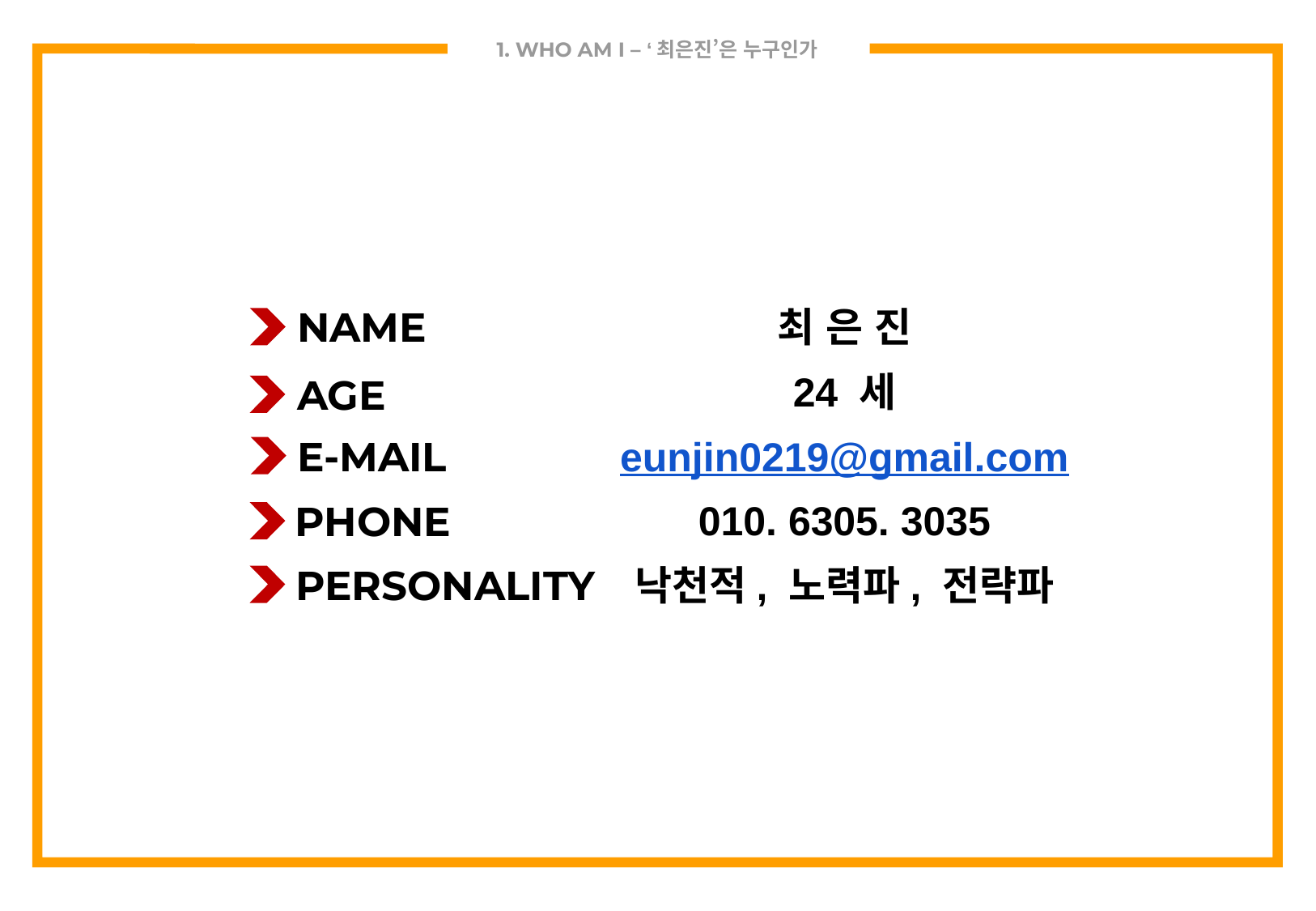

# 1. WHO AM I – ‘최은진’은 누구인가
최 은 진
NAME

24 세
AGE

eunjin0219@gmail.com
E-MAIL

010. 6305. 3035
PHONE

낙천적, 노력파, 전략파
PERSONALITY